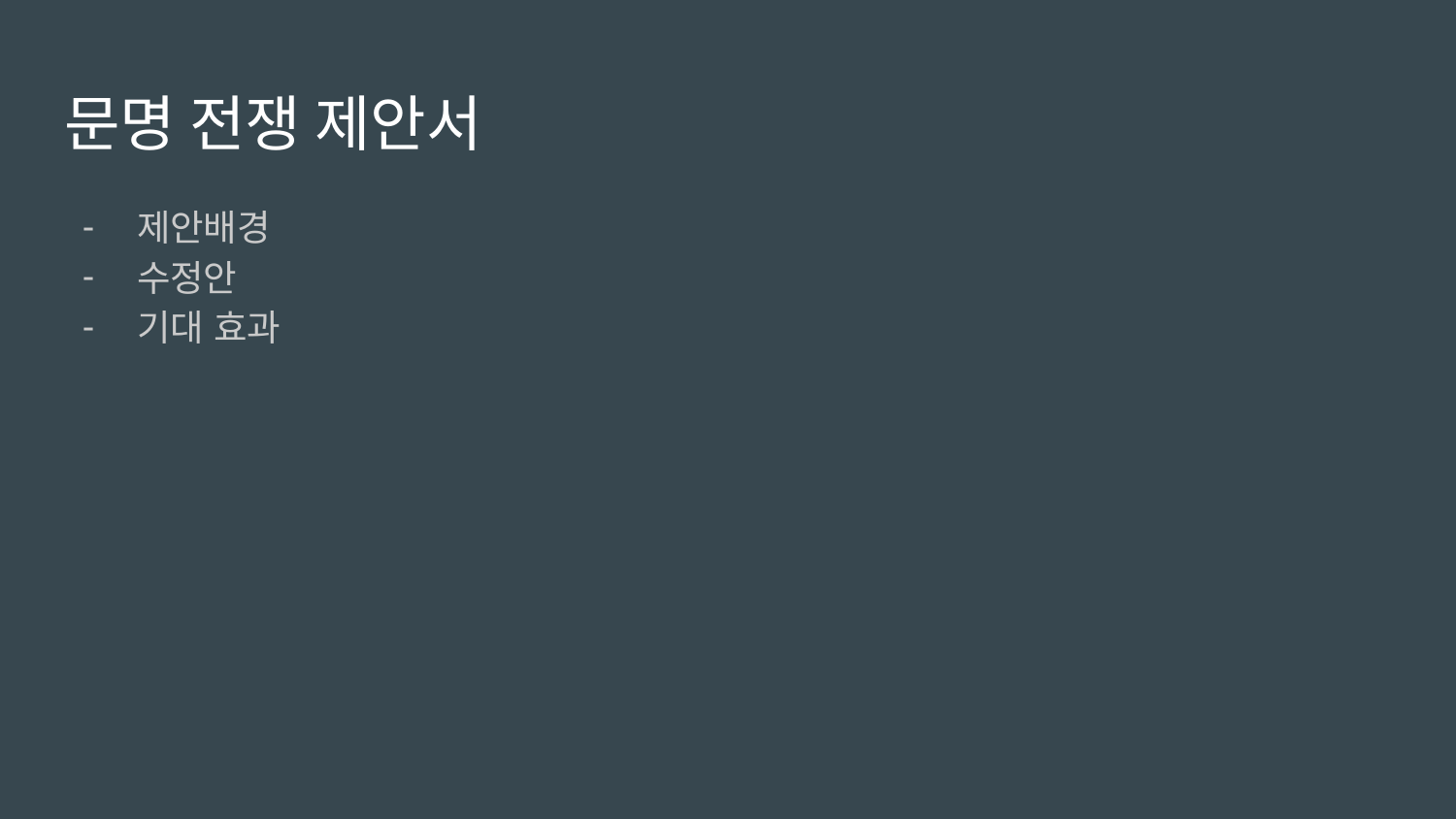

# 문명 전쟁 제안서
제안배경
수정안
기대 효과